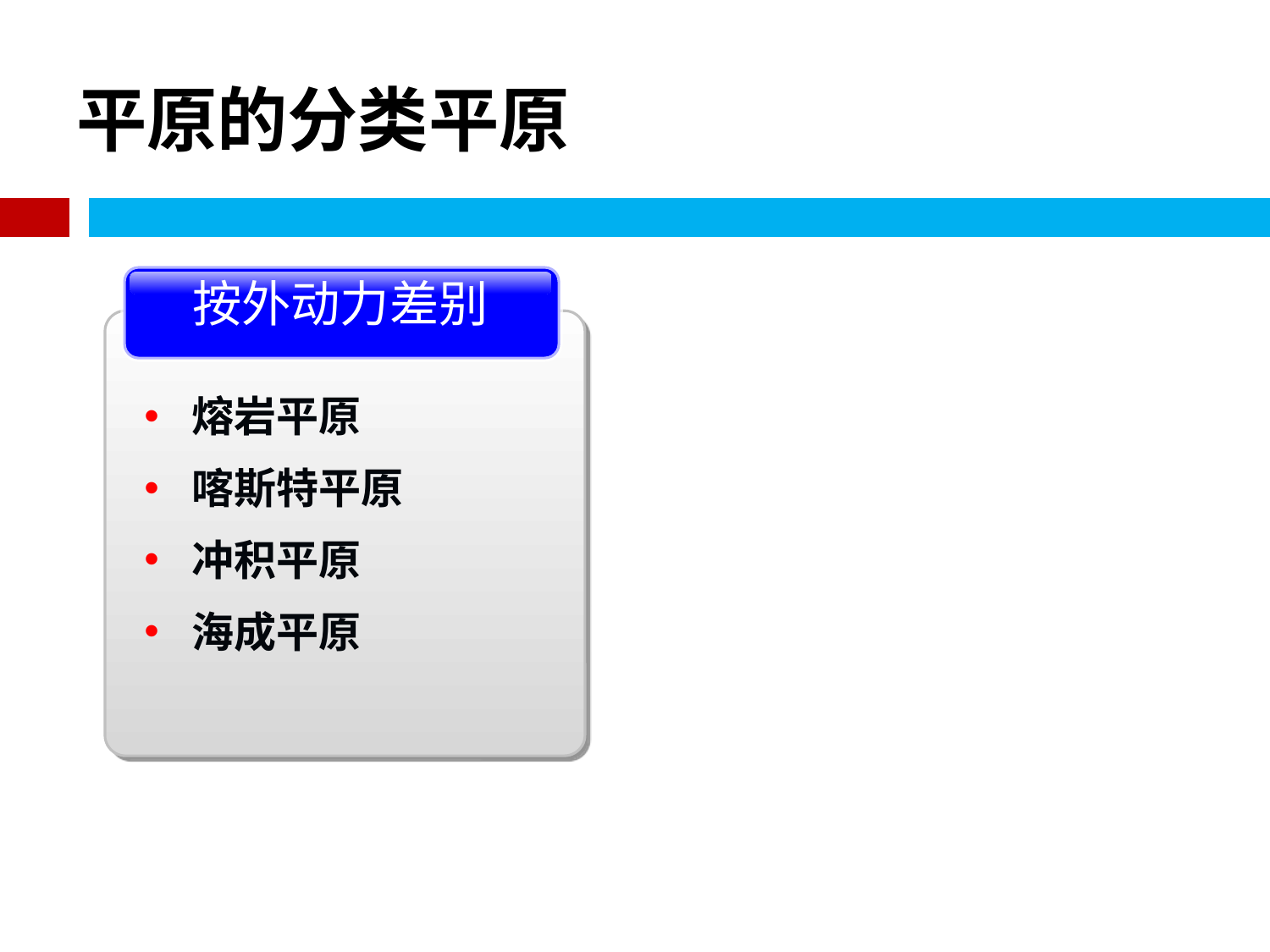

# 平原的分类平原

按外动力差别

熔岩平原
喀斯特平原
冲积平原
海成平原